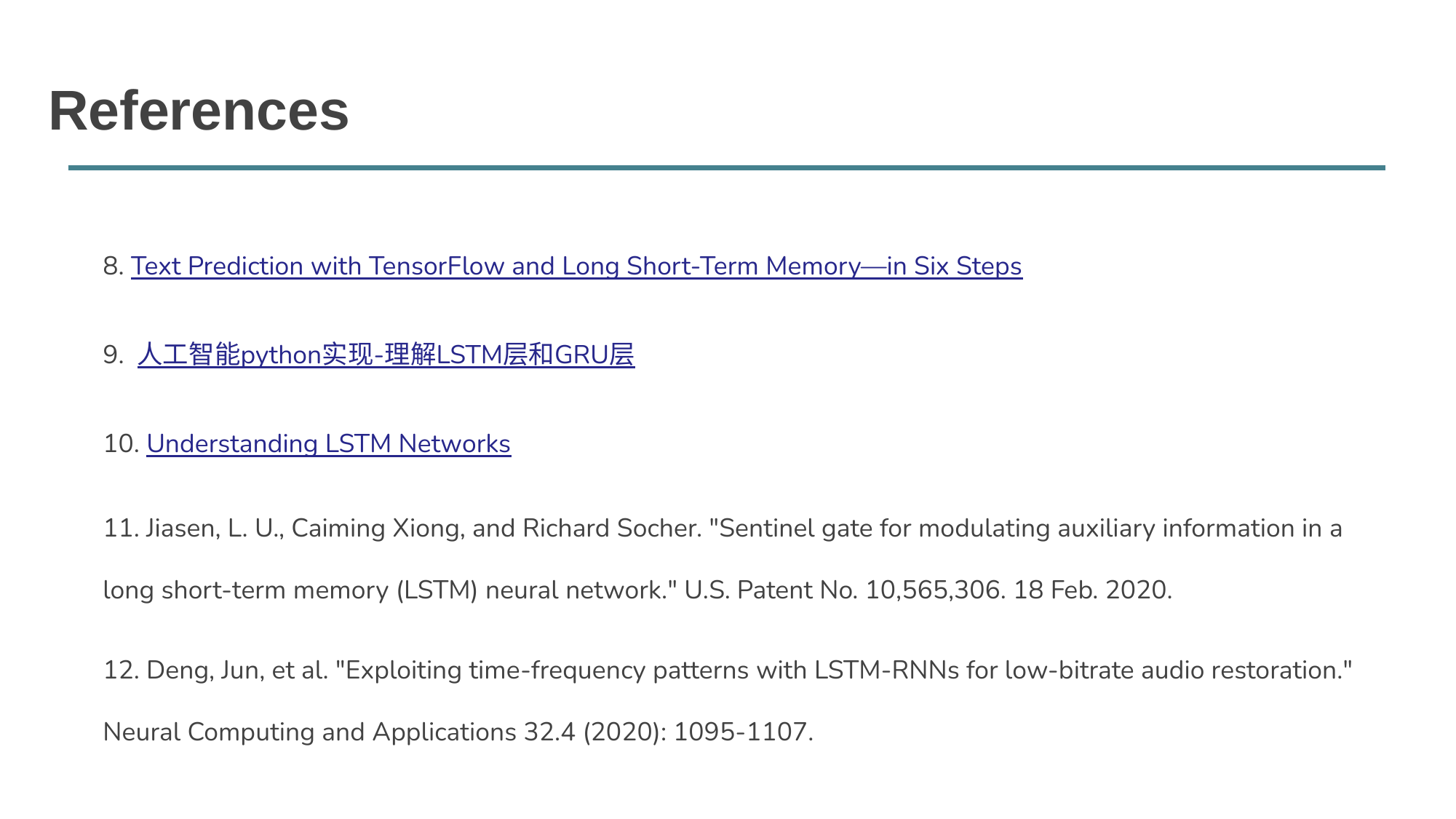

# References
8. Text Prediction with TensorFlow and Long Short-Term Memory—in Six Steps
9. 人工智能python实现-理解LSTM层和GRU层
10. Understanding LSTM Networks
11. Jiasen, L. U., Caiming Xiong, and Richard Socher. "Sentinel gate for modulating auxiliary information in a long short-term memory (LSTM) neural network." U.S. Patent No. 10,565,306. 18 Feb. 2020.
12. Deng, Jun, et al. "Exploiting time-frequency patterns with LSTM-RNNs for low-bitrate audio restoration." Neural Computing and Applications 32.4 (2020): 1095-1107.

44